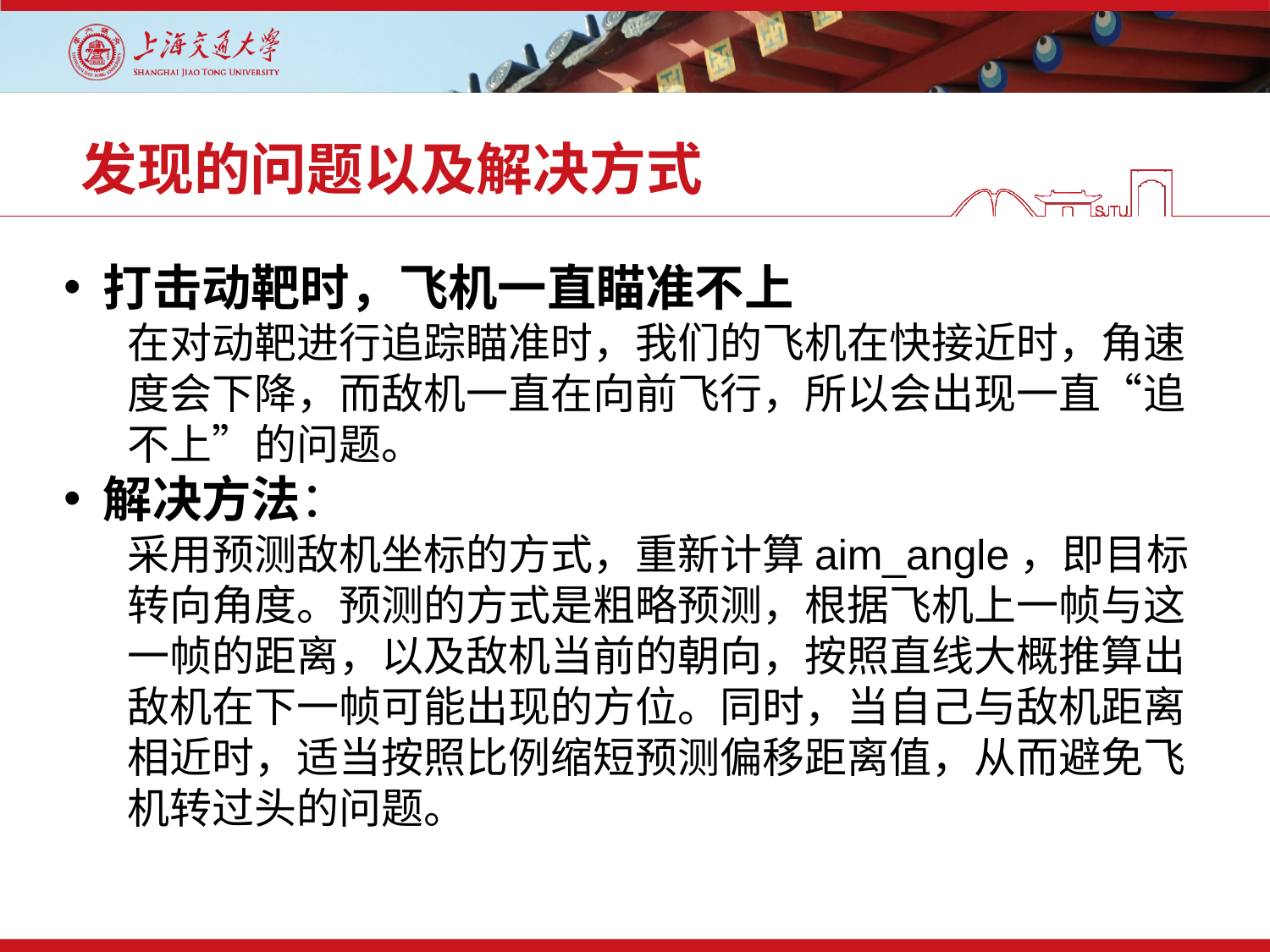

# 发现的问题以及解决方式
打击动靶时，飞机一直瞄准不上
在对动靶进行追踪瞄准时，我们的飞机在快接近时，角速度会下降，而敌机一直在向前飞行，所以会出现一直“追不上”的问题。
解决方法：
采用预测敌机坐标的方式，重新计算aim_angle，即目标转向角度。预测的方式是粗略预测，根据飞机上一帧与这一帧的距离，以及敌机当前的朝向，按照直线大概推算出敌机在下一帧可能出现的方位。同时，当自己与敌机距离相近时，适当按照比例缩短预测偏移距离值，从而避免飞机转过头的问题。